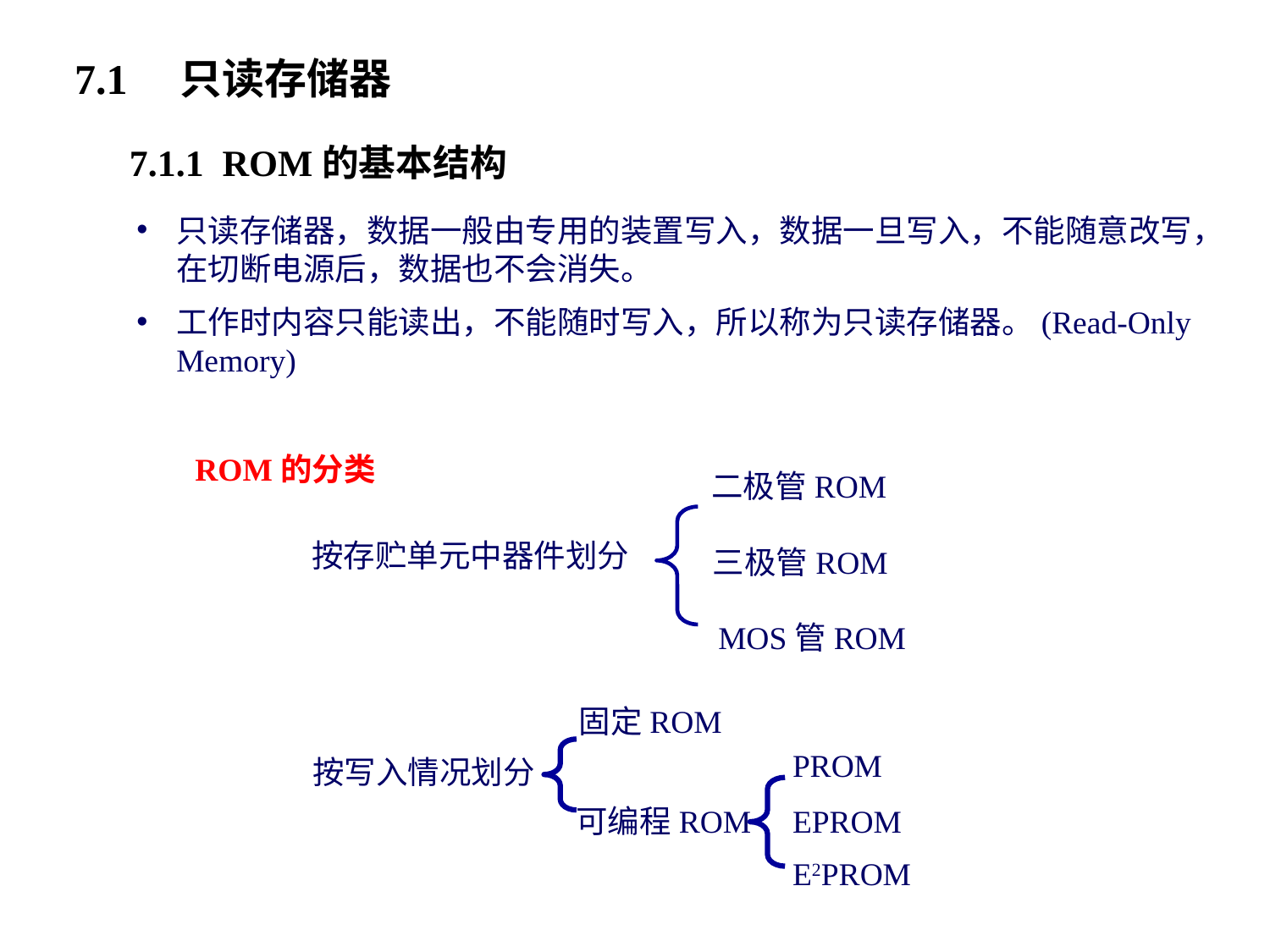

7.1    只读存储器
7.1.1  ROM的基本结构
只读存储器，数据一般由专用的装置写入，数据一旦写入，不能随意改写，在切断电源后，数据也不会消失。
工作时内容只能读出，不能随时写入，所以称为只读存储器。(Read-Only  Memory)
ROM的分类
二极管ROM

三极管ROM
按存贮单元中器件划分
MOS管ROM
固定ROM

PROM
按写入情况划分

EPROM
可编程ROM
E2PROM